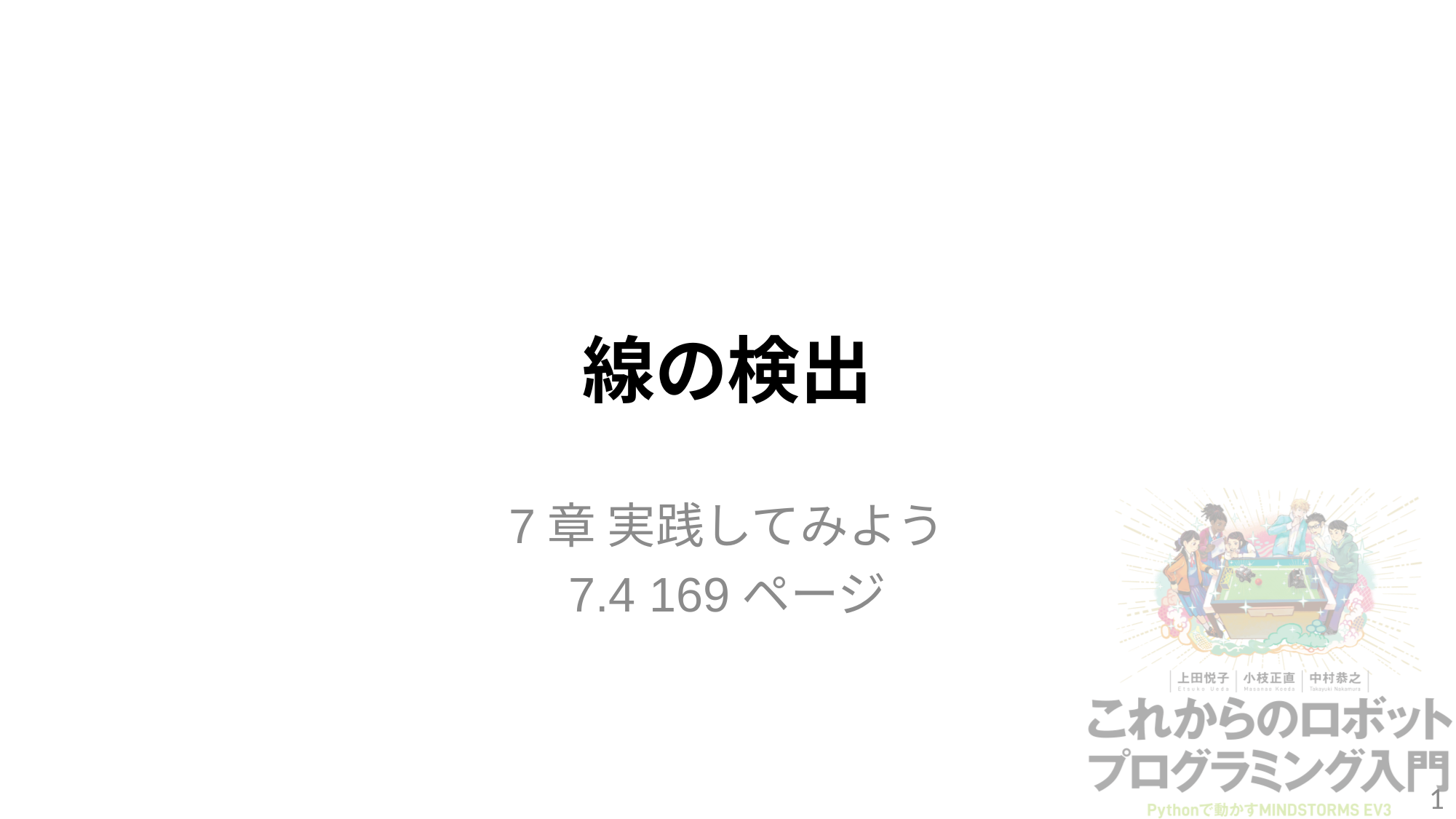

# 線の検出
7章 実践してみよう
7.4 169ページ
1